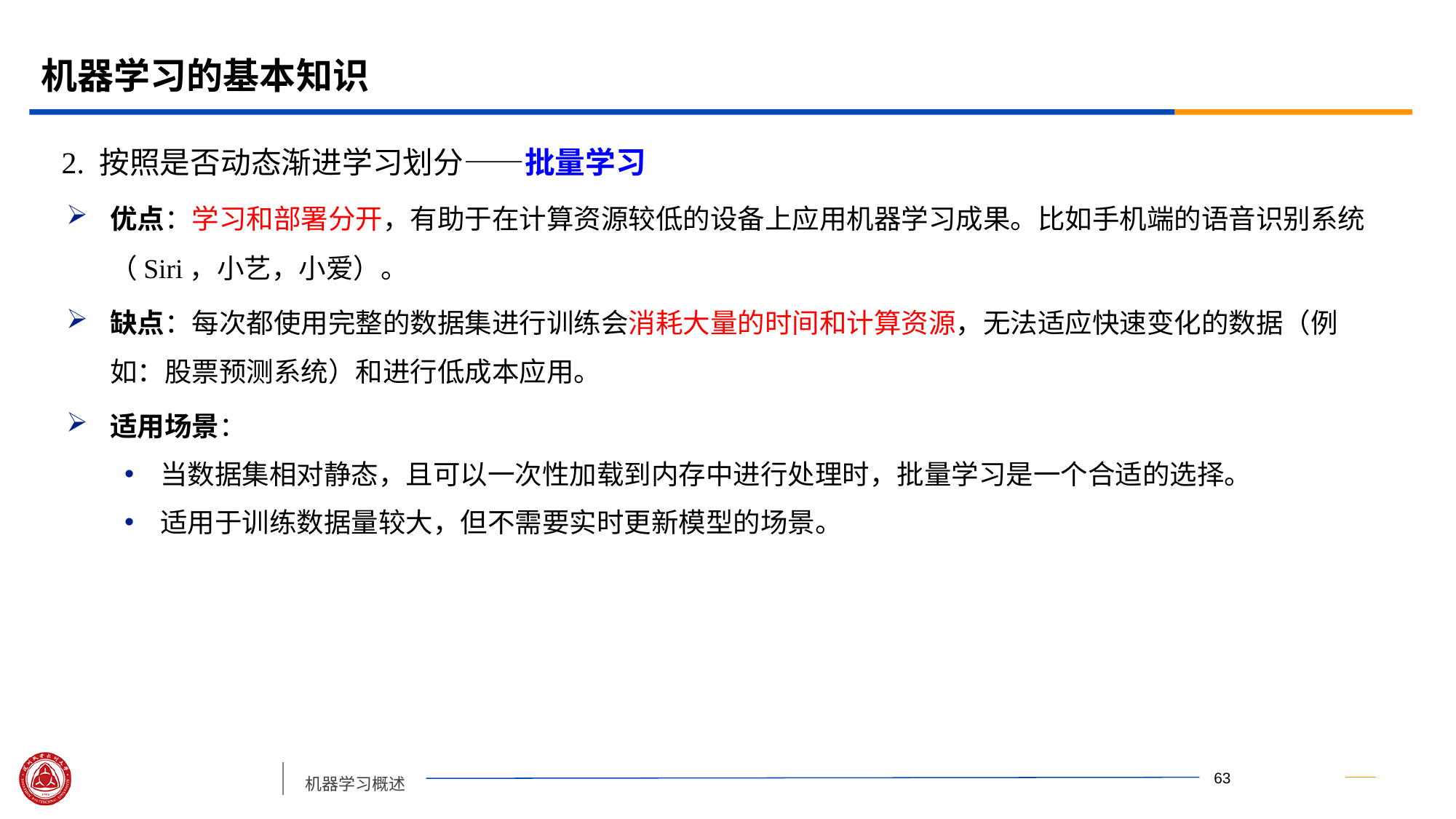

# 机器学习的基本知识
2. 按照是否动态渐进学习划分——批量学习
优点：学习和部署分开，有助于在计算资源较低的设备上应用机器学习成果。比如手机端的语音识别系统（Siri，小艺，小爱）。
缺点：每次都使用完整的数据集进行训练会消耗大量的时间和计算资源，无法适应快速变化的数据（例如：股票预测系统）和进行低成本应用。
适用场景：
当数据集相对静态，且可以一次性加载到内存中进行处理时，批量学习是一个合适的选择。
适用于训练数据量较大，但不需要实时更新模型的场景。